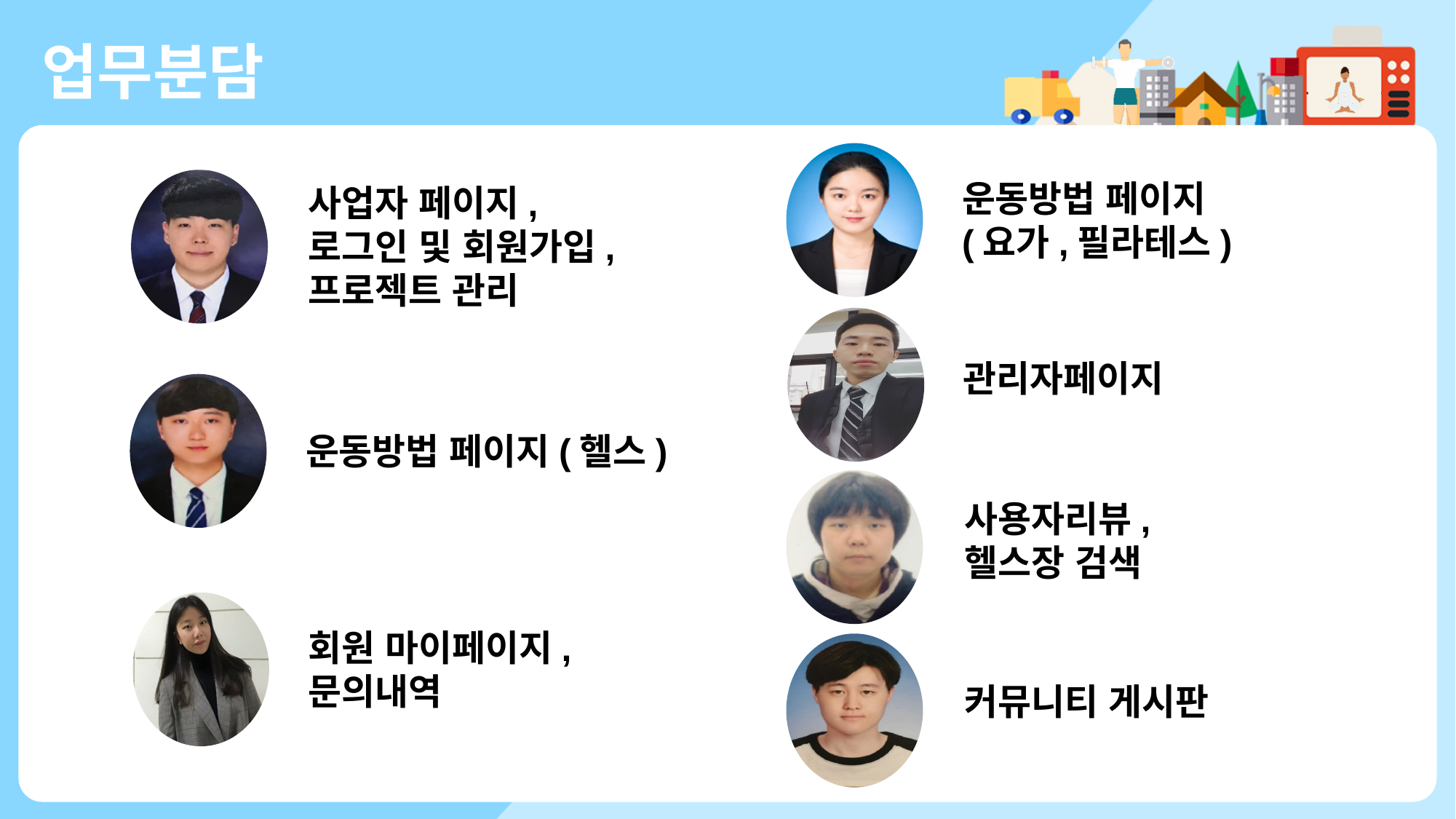

업무분담

운동방법 페이지(요가,필라테스)

관리자페이지

사용자리뷰,
헬스장 검색

커뮤니티 게시판

사업자 페이지,
로그인 및 회원가입,
프로젝트 관리

운동방법 페이지(헬스)

회원 마이페이지, 문의내역